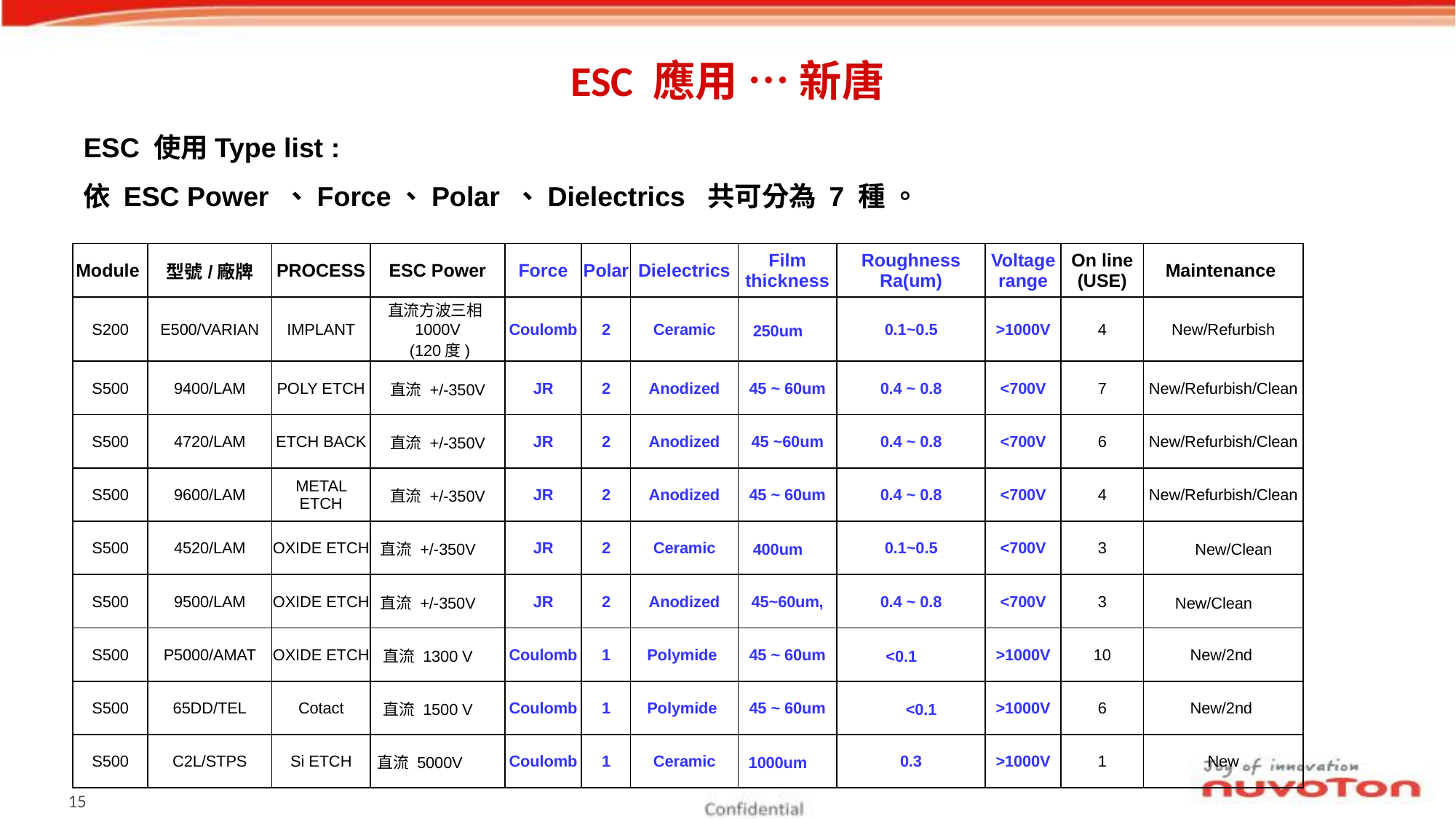

# ESC 應用 … 新唐
ESC 使用Type list :
依 ESC Power 、Force、Polar 、Dielectrics  共可分為 7 種 。
| Module | 型號/廠牌 | PROCESS | ESC Power | Force | Polar | Dielectrics | Film thickness | Roughness Ra(um) | Voltage range | On line (USE) | Maintenance |
| --- | --- | --- | --- | --- | --- | --- | --- | --- | --- | --- | --- |
| S200 | E500/VARIAN | IMPLANT | 直流方波三相1000V (120度) | Coulomb | 2 | Ceramic | 250um | 0.1~0.5 | >1000V | 4 | New/Refurbish |
| S500 | 9400/LAM | POLY ETCH | 直流 +/-350V | JR | 2 | Anodized | 45 ~ 60um | 0.4 ~ 0.8 | <700V | 7 | New/Refurbish/Clean |
| S500 | 4720/LAM | ETCH BACK | 直流 +/-350V | JR | 2 | Anodized | 45 ~60um | 0.4 ~ 0.8 | <700V | 6 | New/Refurbish/Clean |
| S500 | 9600/LAM | METAL ETCH | 直流 +/-350V | JR | 2 | Anodized | 45 ~ 60um | 0.4 ~ 0.8 | <700V | 4 | New/Refurbish/Clean |
| S500 | 4520/LAM | OXIDE ETCH | 直流 +/-350V | JR | 2 | Ceramic | 400um | 0.1~0.5 | <700V | 3 | New/Clean |
| S500 | 9500/LAM | OXIDE ETCH | 直流 +/-350V | JR | 2 | Anodized | 45~60um, | 0.4 ~ 0.8 | <700V | 3 | New/Clean |
| S500 | P5000/AMAT | OXIDE ETCH | 直流 1300 V | Coulomb | 1 | Polymide | 45 ~ 60um | <0.1 | >1000V | 10 | New/2nd |
| S500 | 65DD/TEL | Cotact | 直流 1500 V | Coulomb | 1 | Polymide | 45 ~ 60um | <0.1 | >1000V | 6 | New/2nd |
| S500 | C2L/STPS | Si ETCH | 直流 5000V | Coulomb | 1 | Ceramic | 1000um | 0.3 | >1000V | 1 | New |
15